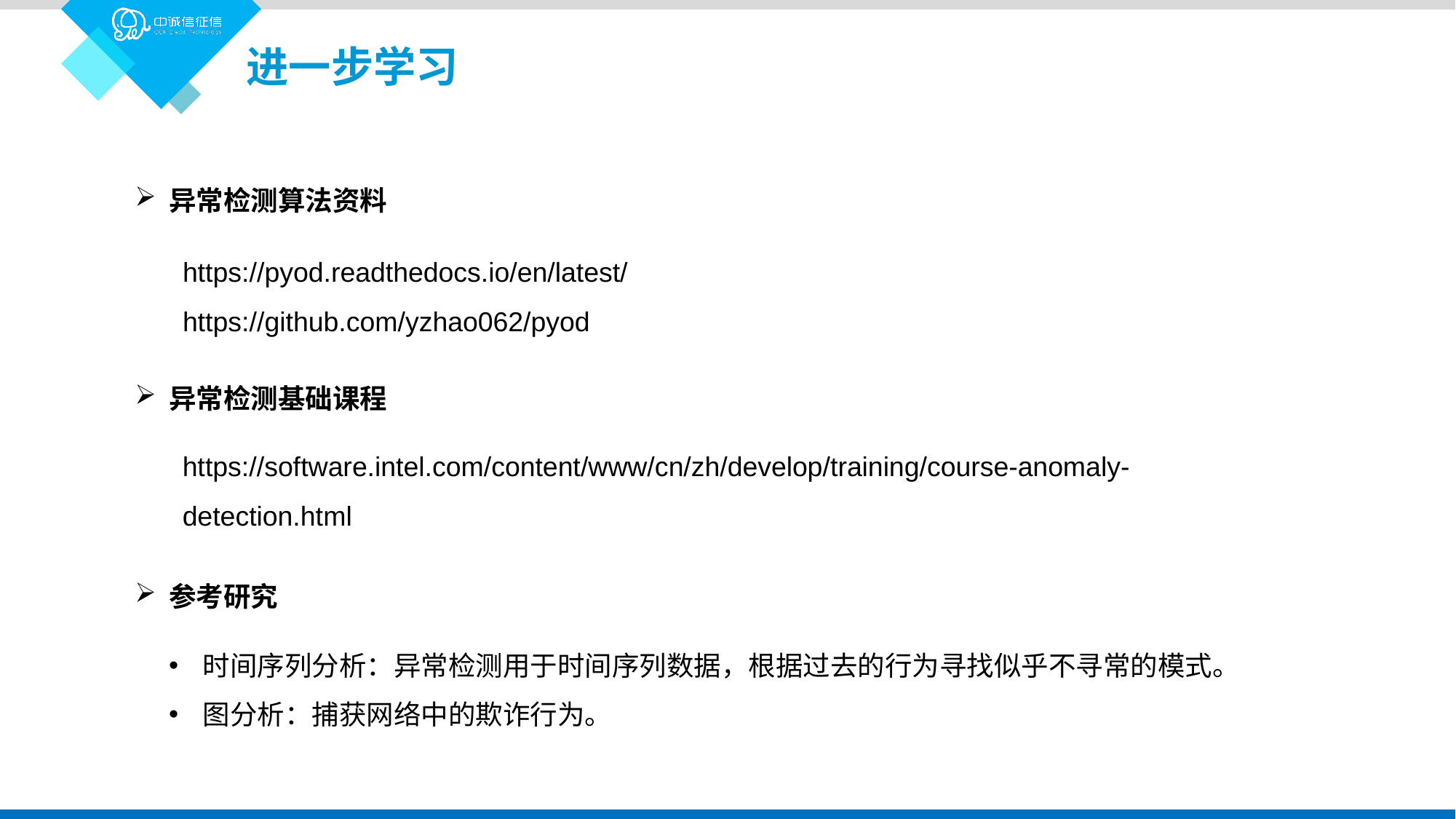

进一步学习
异常检测算法资料
https://pyod.readthedocs.io/en/latest/
https://github.com/yzhao062/pyod
异常检测基础课程
https://software.intel.com/content/www/cn/zh/develop/training/course-anomaly-detection.html
参考研究
时间序列分析：异常检测用于时间序列数据，根据过去的行为寻找似乎不寻常的模式。
图分析：捕获网络中的欺诈行为。